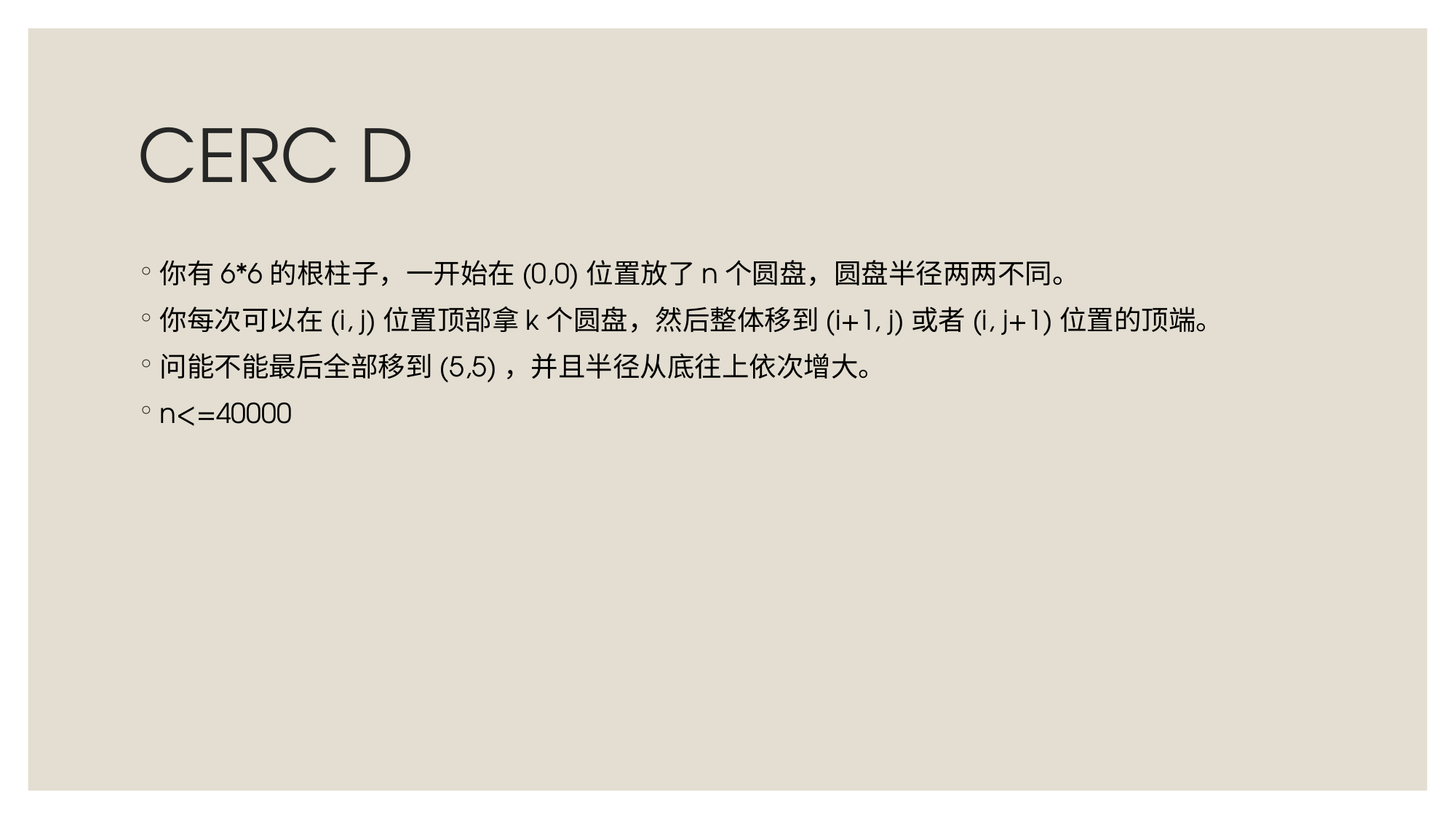

# CERC D
你有6*6的根柱子，一开始在(0,0)位置放了n个圆盘，圆盘半径两两不同。
你每次可以在(i, j)位置顶部拿k个圆盘，然后整体移到(i+1, j)或者(i, j+1)位置的顶端。
问能不能最后全部移到(5,5)，并且半径从底往上依次增大。
n<=40000